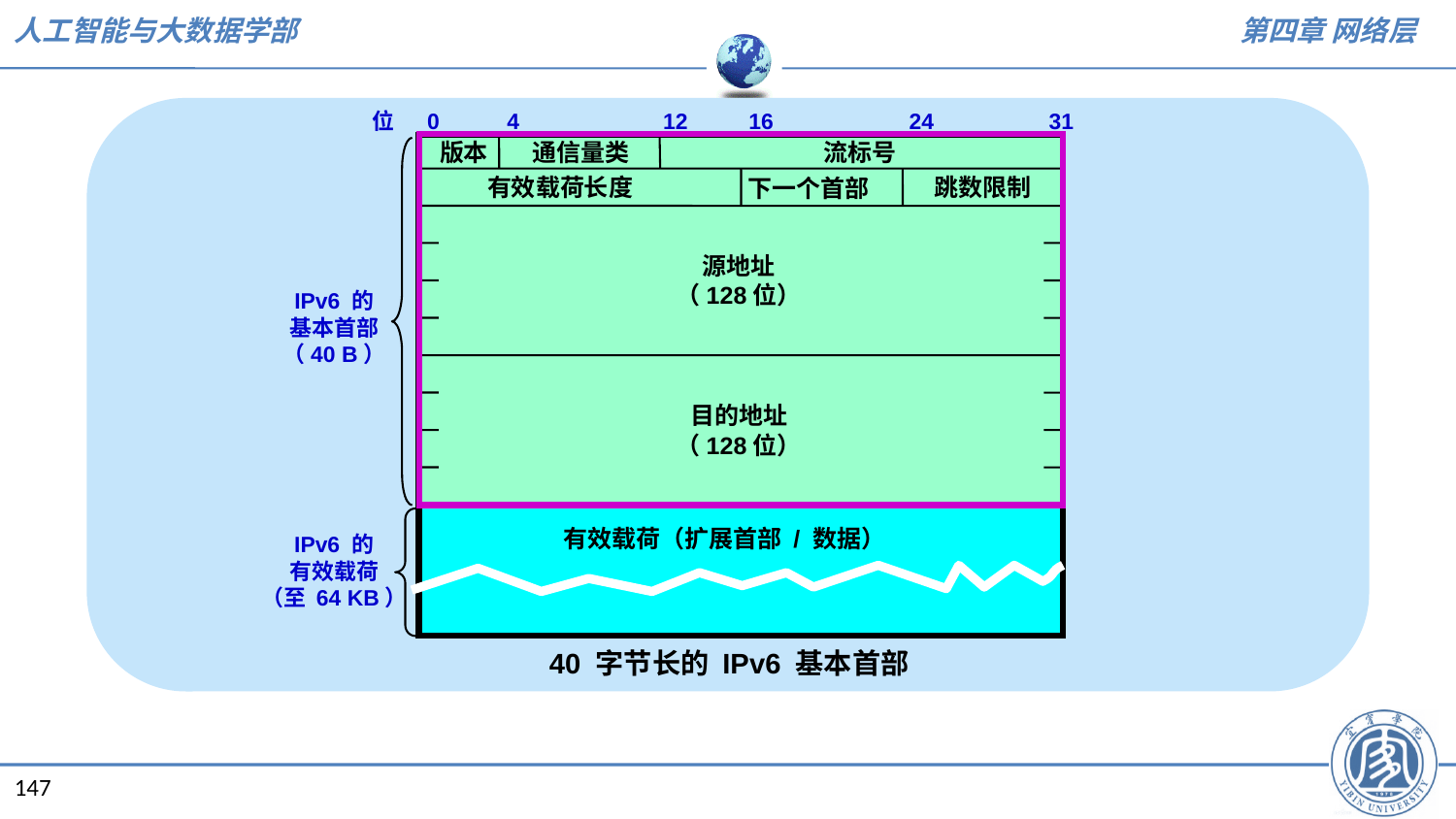

位
0
4
12
16
24
31
版本
通信量类
流标号

IPv6 的
基本首部
（40 B）

有效载荷长度
跳数限制
下一个首部

源地址
（128位）

目的地址
（128位）

有效载荷（扩展首部 / 数据）
IPv6 的
有效载荷
（至 64 KB）

40 字节长的 IPv6 基本首部

147